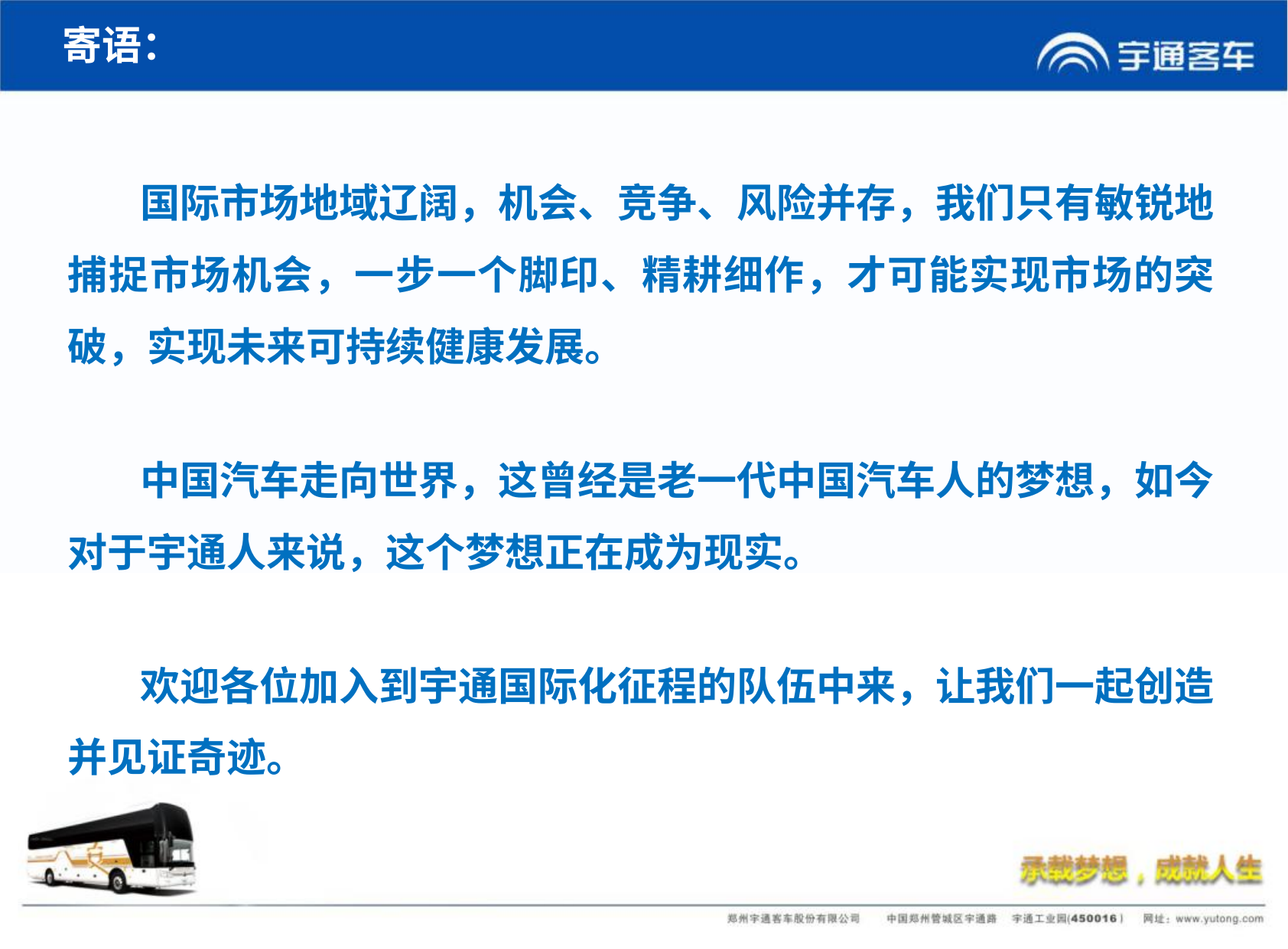

寄语：
       国际市场地域辽阔，机会、竞争、风险并存，我们只有敏锐地捕捉市场机会，一步一个脚印、精耕细作，才可能实现市场的突破，实现未来可持续健康发展。
       中国汽车走向世界，这曾经是老一代中国汽车人的梦想，如今对于宇通人来说，这个梦想正在成为现实。
       欢迎各位加入到宇通国际化征程的队伍中来，让我们一起创造并见证奇迹。